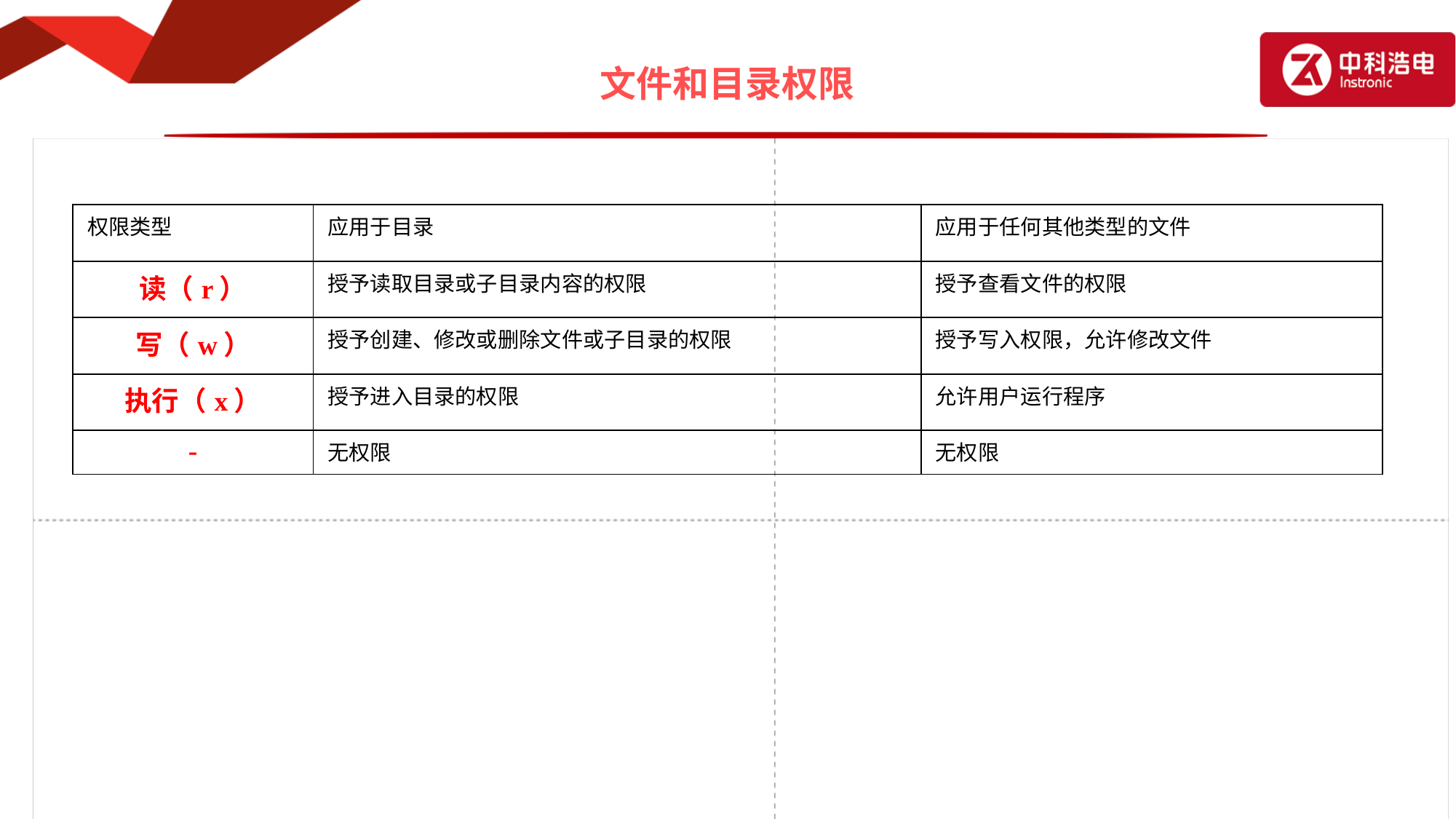

# 文件和目录权限
| 权限类型 | 应用于目录 | 应用于任何其他类型的文件 |
| --- | --- | --- |
| 读（r） | 授予读取目录或子目录内容的权限 | 授予查看文件的权限 |
| 写（w） | 授予创建、修改或删除文件或子目录的权限 | 授予写入权限，允许修改文件 |
| 执行（x） | 授予进入目录的权限 | 允许用户运行程序 |
| - | 无权限 | 无权限 |